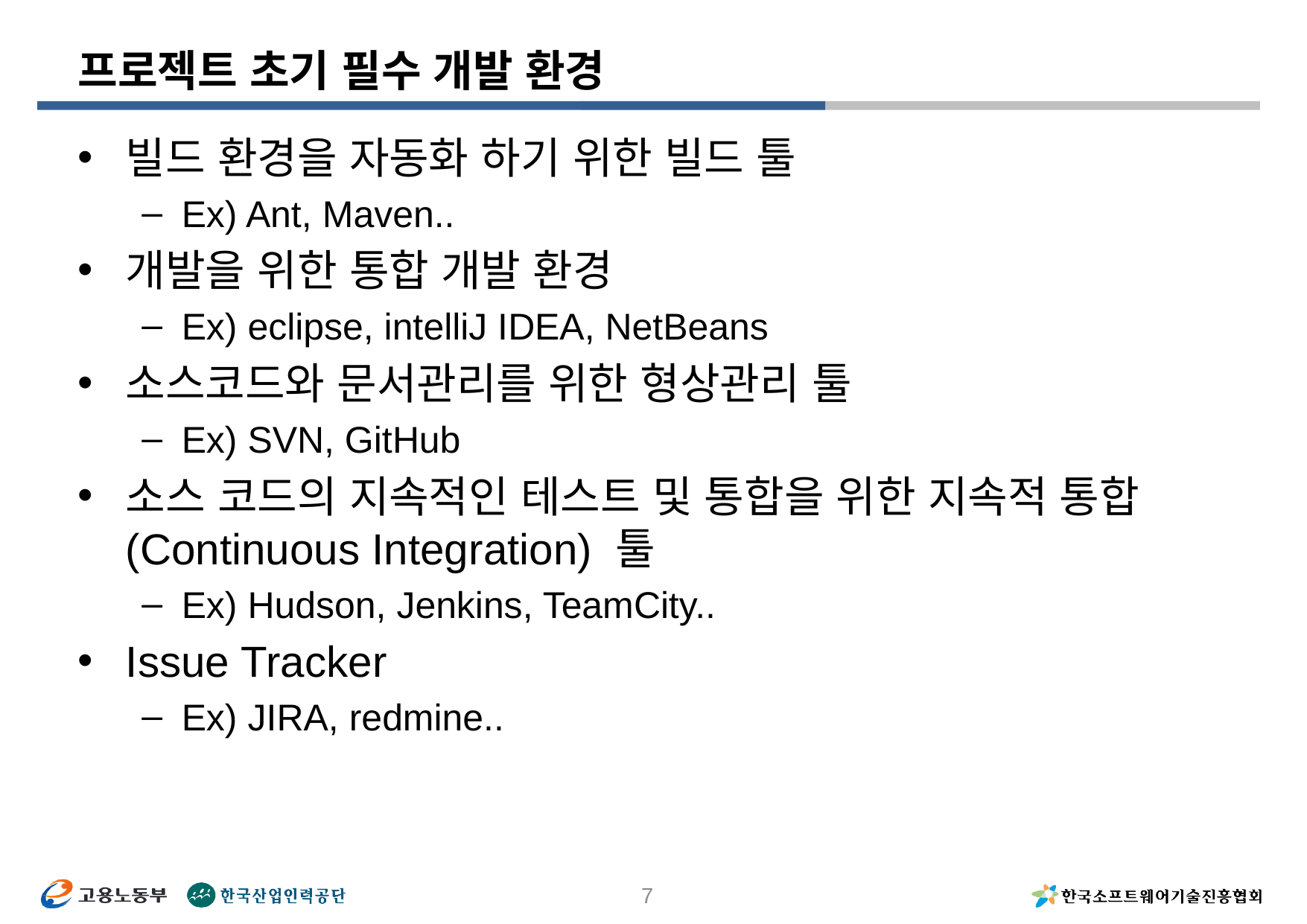

# 프로젝트 초기 필수 개발 환경
빌드 환경을 자동화 하기 위한 빌드 툴
Ex) Ant, Maven..
개발을 위한 통합 개발 환경
Ex) eclipse, intelliJ IDEA, NetBeans
소스코드와 문서관리를 위한 형상관리 툴
Ex) SVN, GitHub
소스 코드의 지속적인 테스트 및 통합을 위한 지속적 통합 (Continuous Integration) 툴
Ex) Hudson, Jenkins, TeamCity..
Issue Tracker
Ex) JIRA, redmine..
7